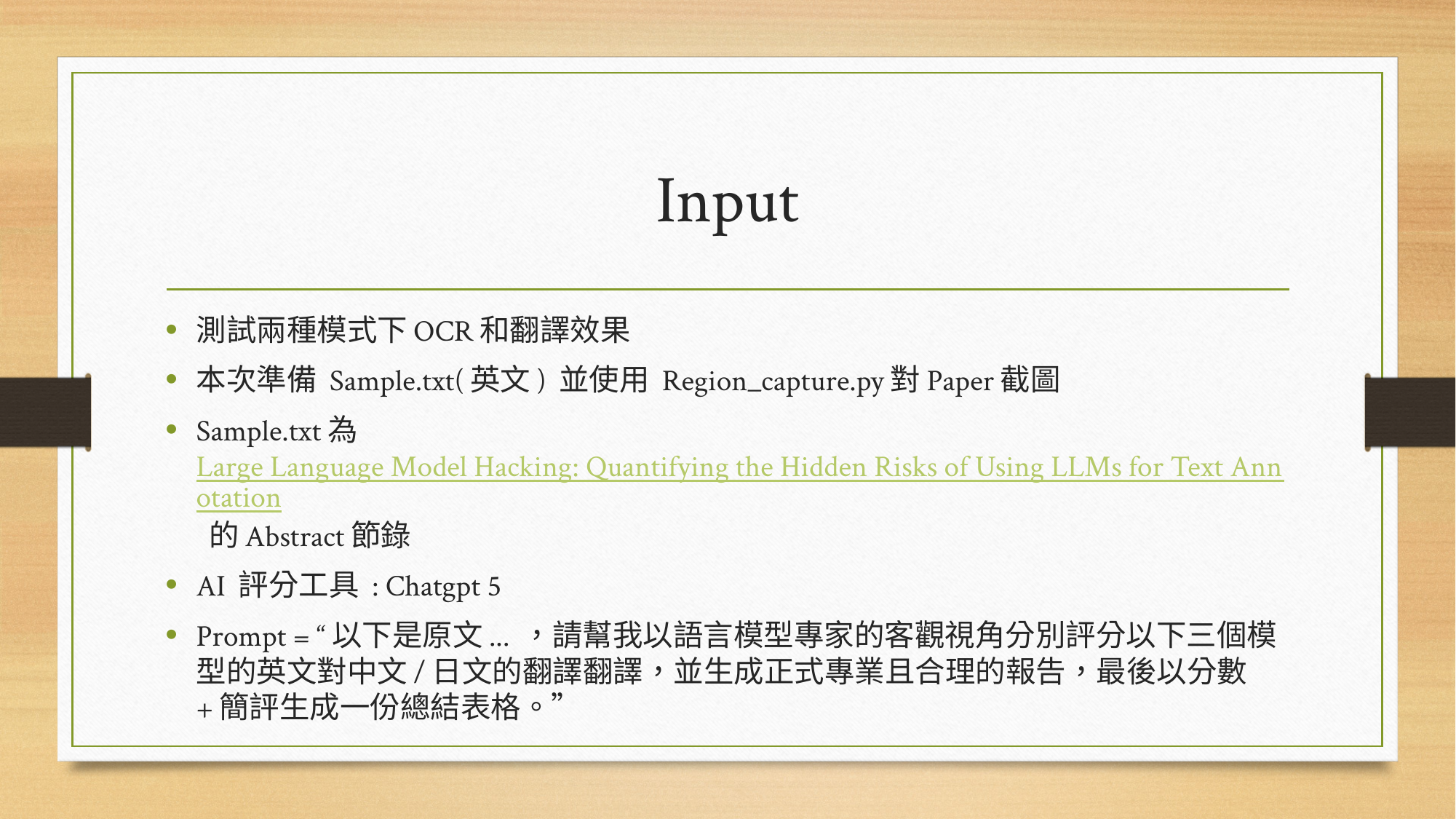

# Input
測試兩種模式下OCR和翻譯效果
本次準備 Sample.txt(英文) 並使用 Region_capture.py對Paper截圖
Sample.txt為Large Language Model Hacking: Quantifying the Hidden Risks of Using LLMs for Text Annotation 的Abstract節錄
AI 評分工具 : Chatgpt 5
Prompt = “以下是原文... ，請幫我以語言模型專家的客觀視角分別評分以下三個模型的英文對中文/日文的翻譯翻譯，並生成正式專業且合理的報告，最後以分數+簡評生成一份總結表格。”